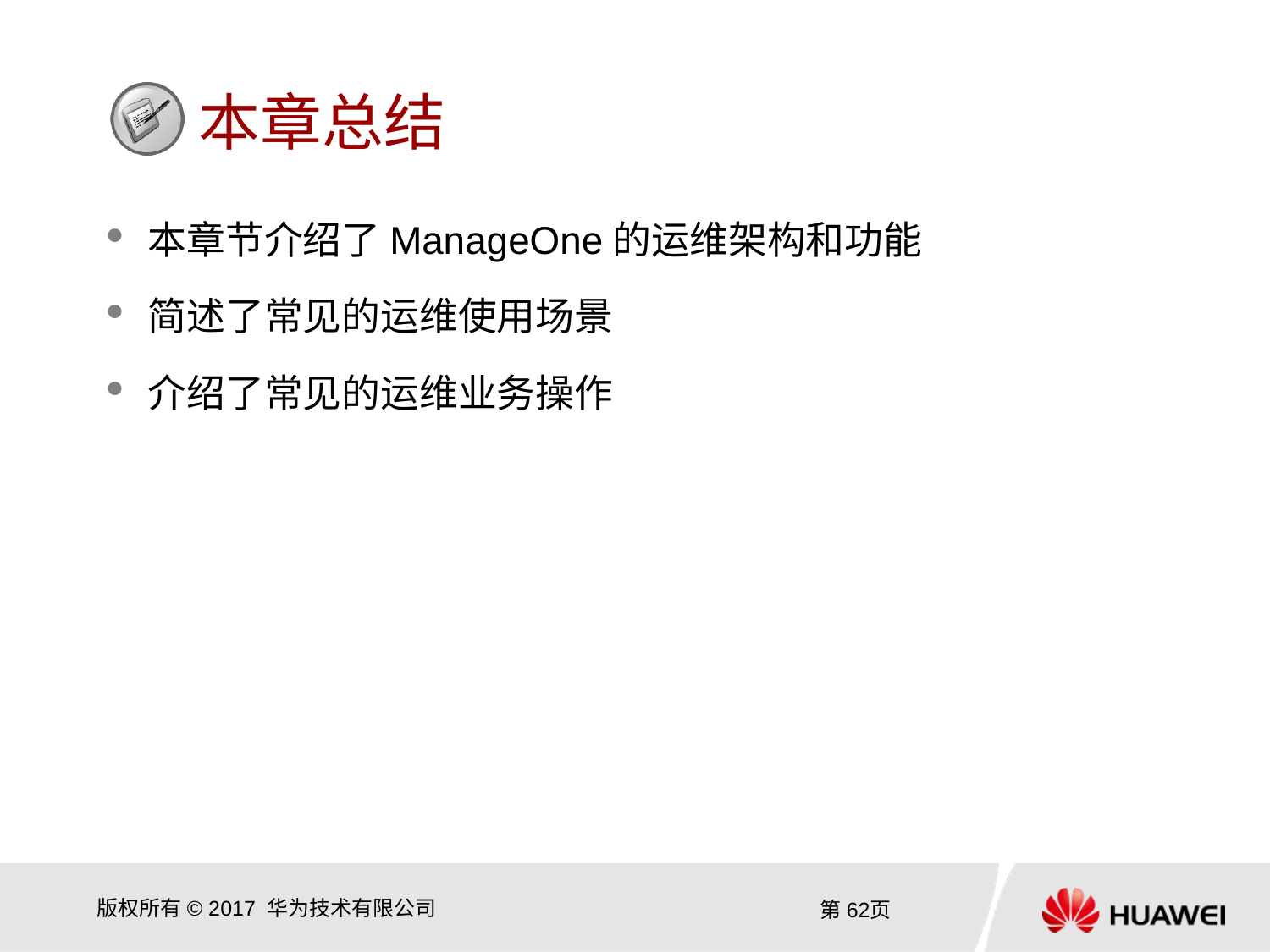

本章节介绍了ManageOne的运维架构和功能
简述了常见的运维使用场景
介绍了常见的运维业务操作